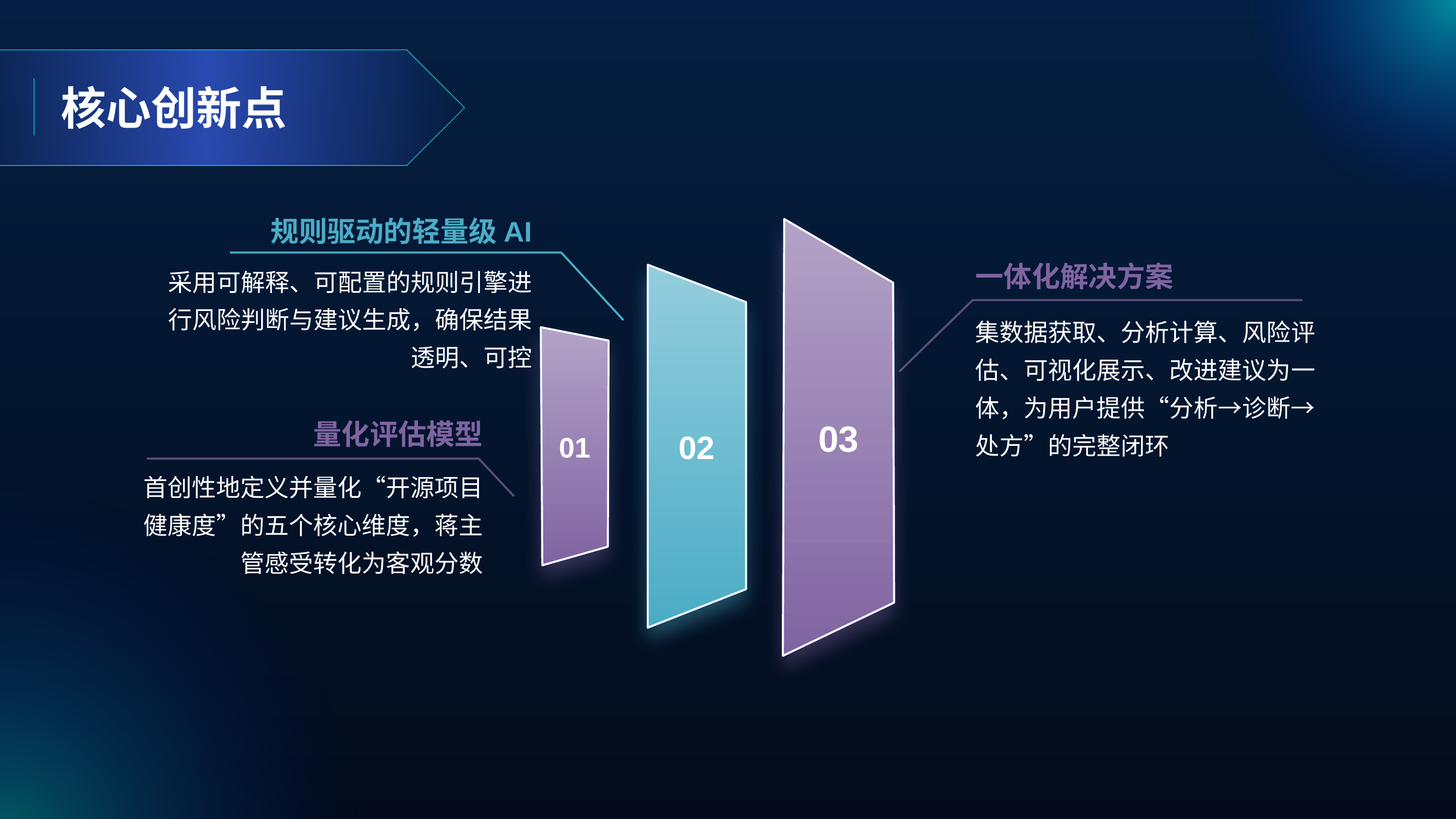

核心创新点

规则驱动的轻量级AI
03
一体化解决方案

采用可解释、可配置的规则引擎进行风险判断与建议生成，确保结果透明、可控
02

集数据获取、分析计算、风险评估、可视化展示、改进建议为一体，为用户提供“分析→诊断→处方”的完整闭环
01
量化评估模型

首创性地定义并量化“开源项目健康度”的五个核心维度，蒋主管感受转化为客观分数